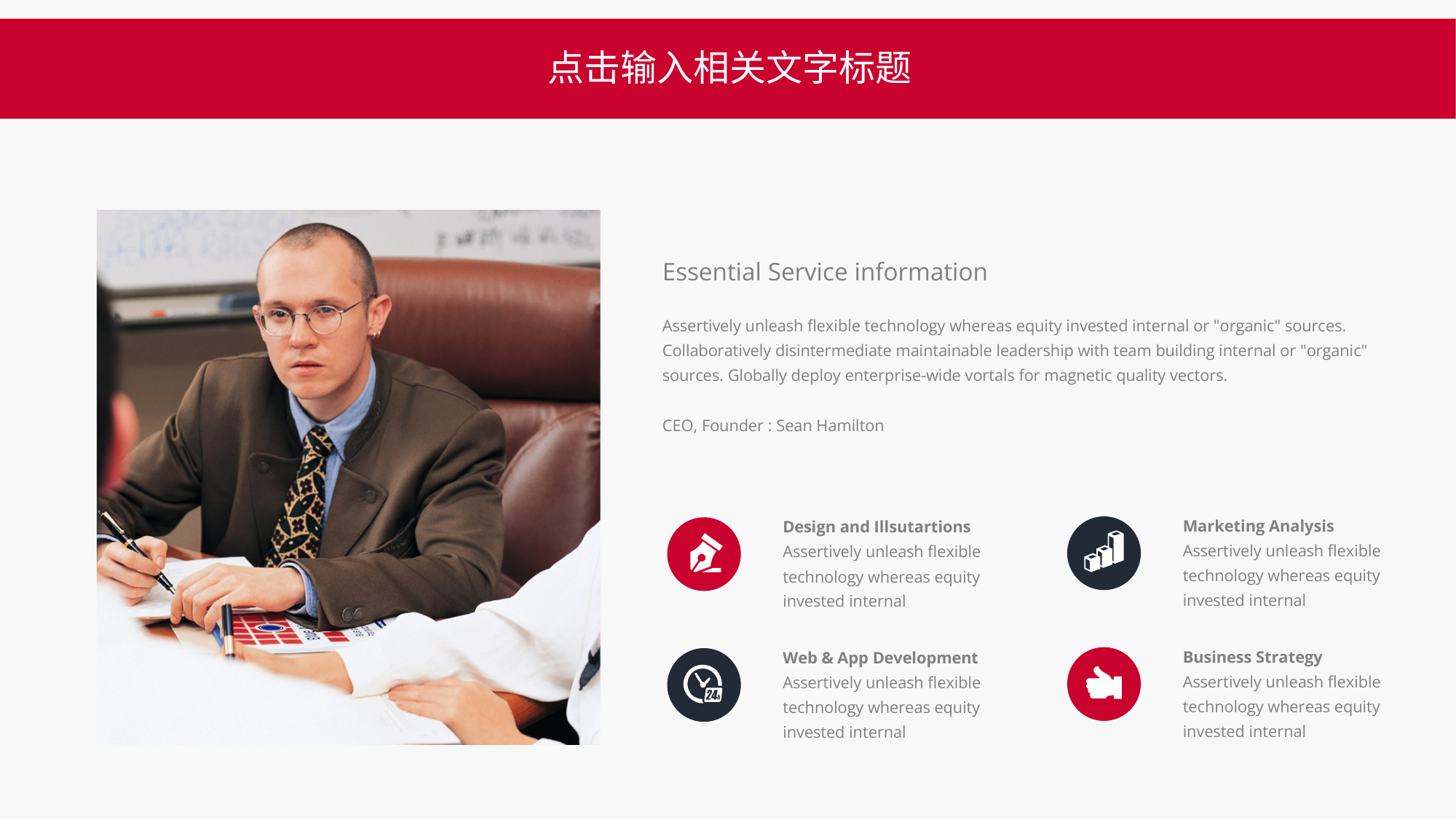

点击输入相关文字标题

Essential Service information

Assertively unleash flexible technology whereas equity invested internal or "organic" sources. Collaboratively disintermediate maintainable leadership with team building internal or "organic" sources. Globally deploy enterprise-wide vortals for magnetic quality vectors.

CEO, Founder : Sean Hamilton
Marketing Analysis
Assertively unleash flexible technology whereas equity invested internal
Design and Illsutartions
Assertively unleash flexible technology whereas equity invested internal

Business Strategy
Assertively unleash flexible technology whereas equity invested internal
Web & App Development
Assertively unleash flexible technology whereas equity invested internal